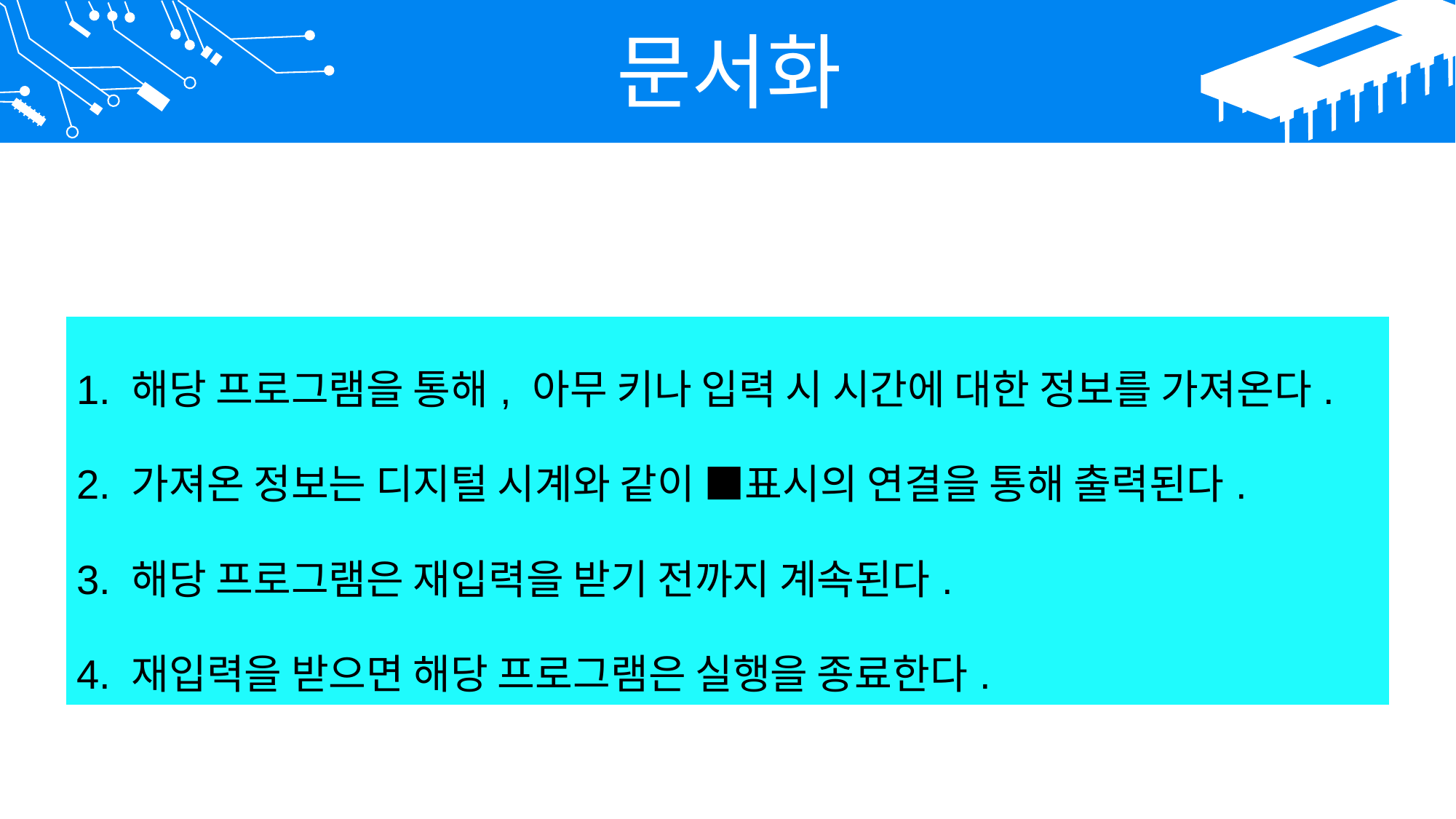

문서화
| 1. 해당 프로그램을 통해, 아무 키나 입력 시 시간에 대한 정보를 가져온다. 2. 가져온 정보는 디지털 시계와 같이 ■표시의 연결을 통해 출력된다. 3. 해당 프로그램은 재입력을 받기 전까지 계속된다. 4. 재입력을 받으면 해당 프로그램은 실행을 종료한다. |
| --- |